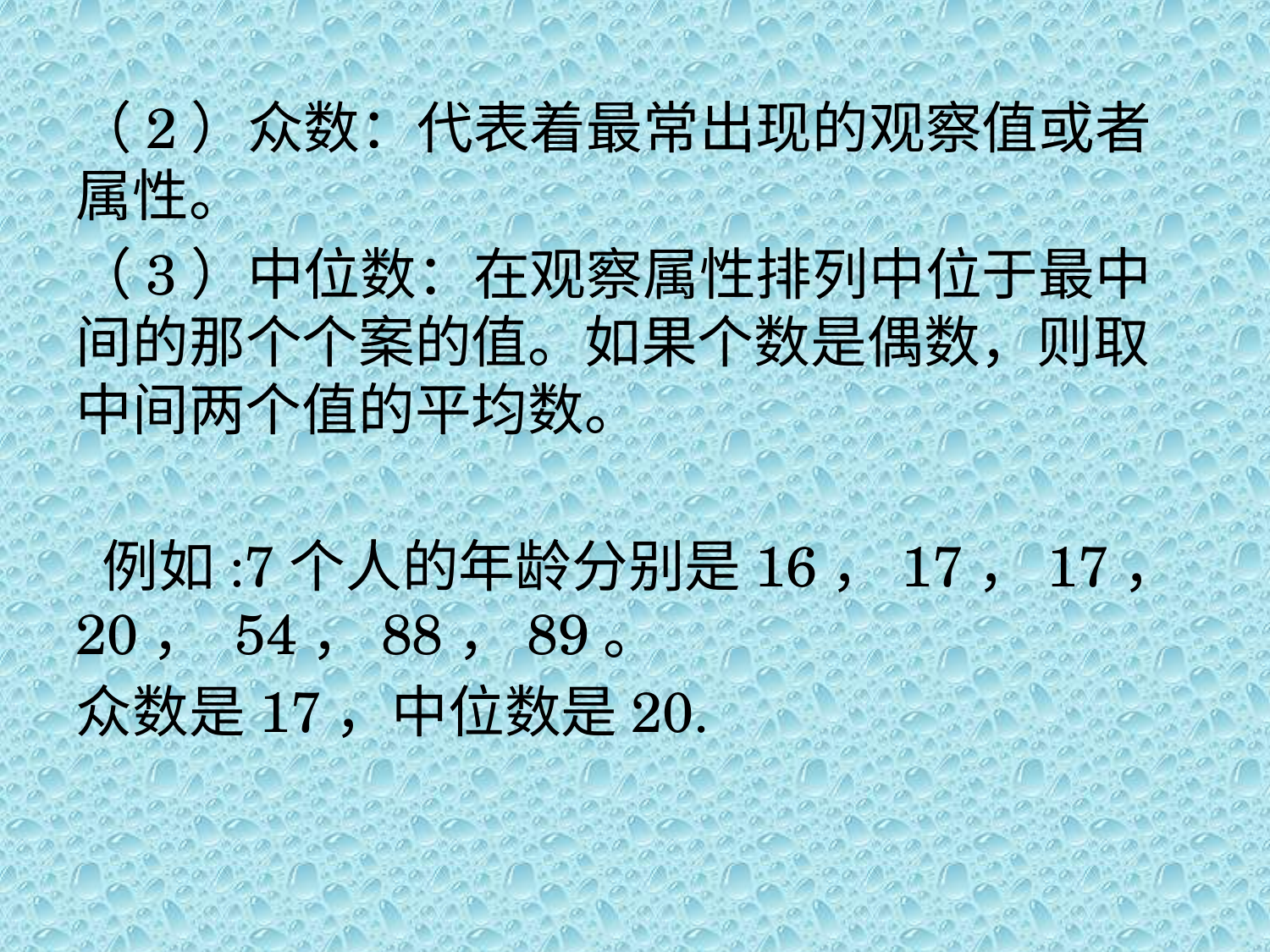

（2）众数：代表着最常出现的观察值或者属性。
（3）中位数：在观察属性排列中位于最中间的那个个案的值。如果个数是偶数，则取中间两个值的平均数。

 例如:7个人的年龄分别是16，17，17，20， 54，88，89。
众数是17，中位数是20.